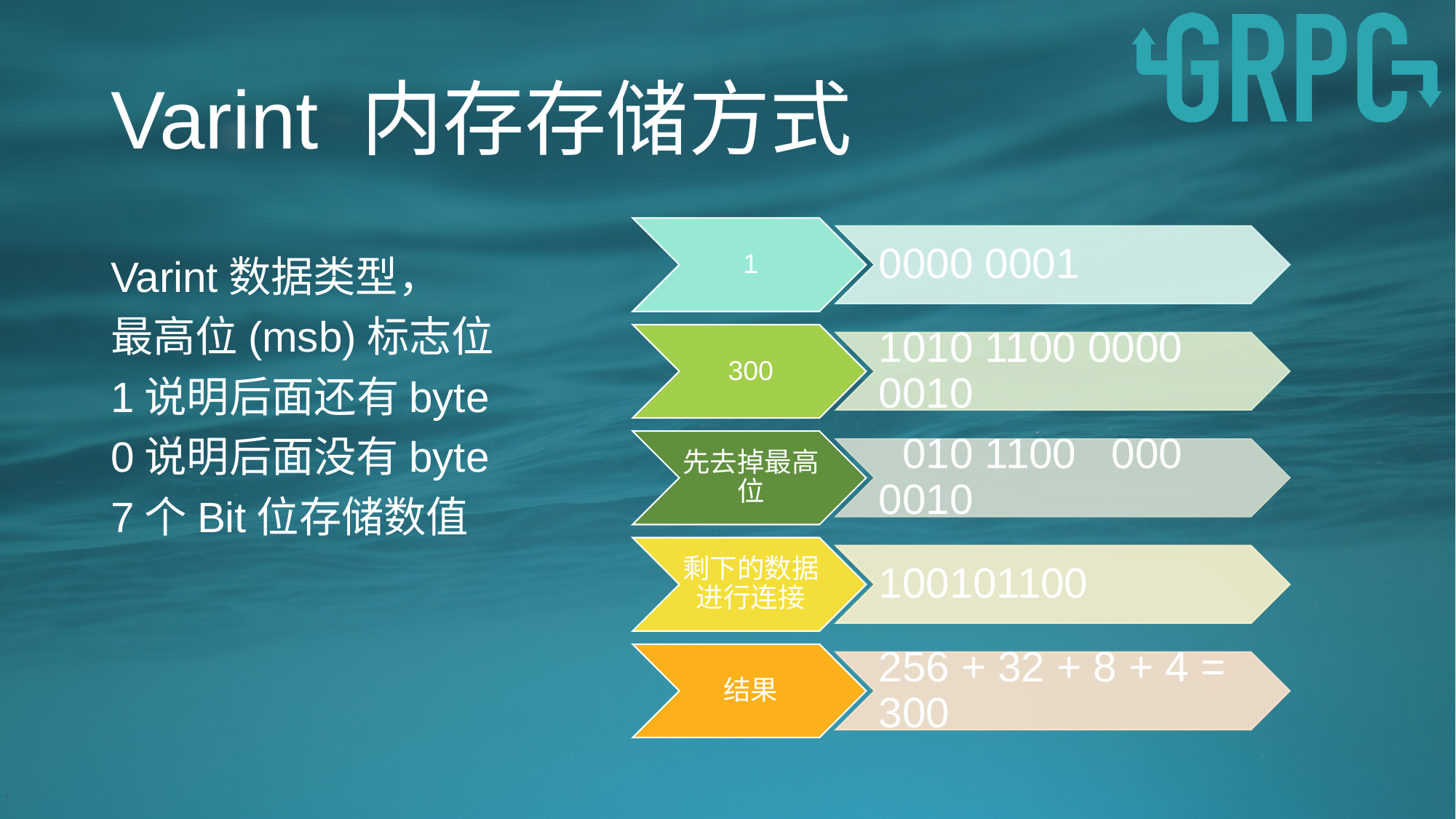

# Varint 内存存储方式
1
0000 0001
300
1010 1100 0000 0010
先去掉最高位
  010 1100   000 0010
剩下的数据进行连接
100101100
结果
256 + 32 + 8 + 4 = 300
Varint数据类型，
最高位(msb)标志位
1说明后面还有byte
0说明后面没有byte
7个Bit位存储数值